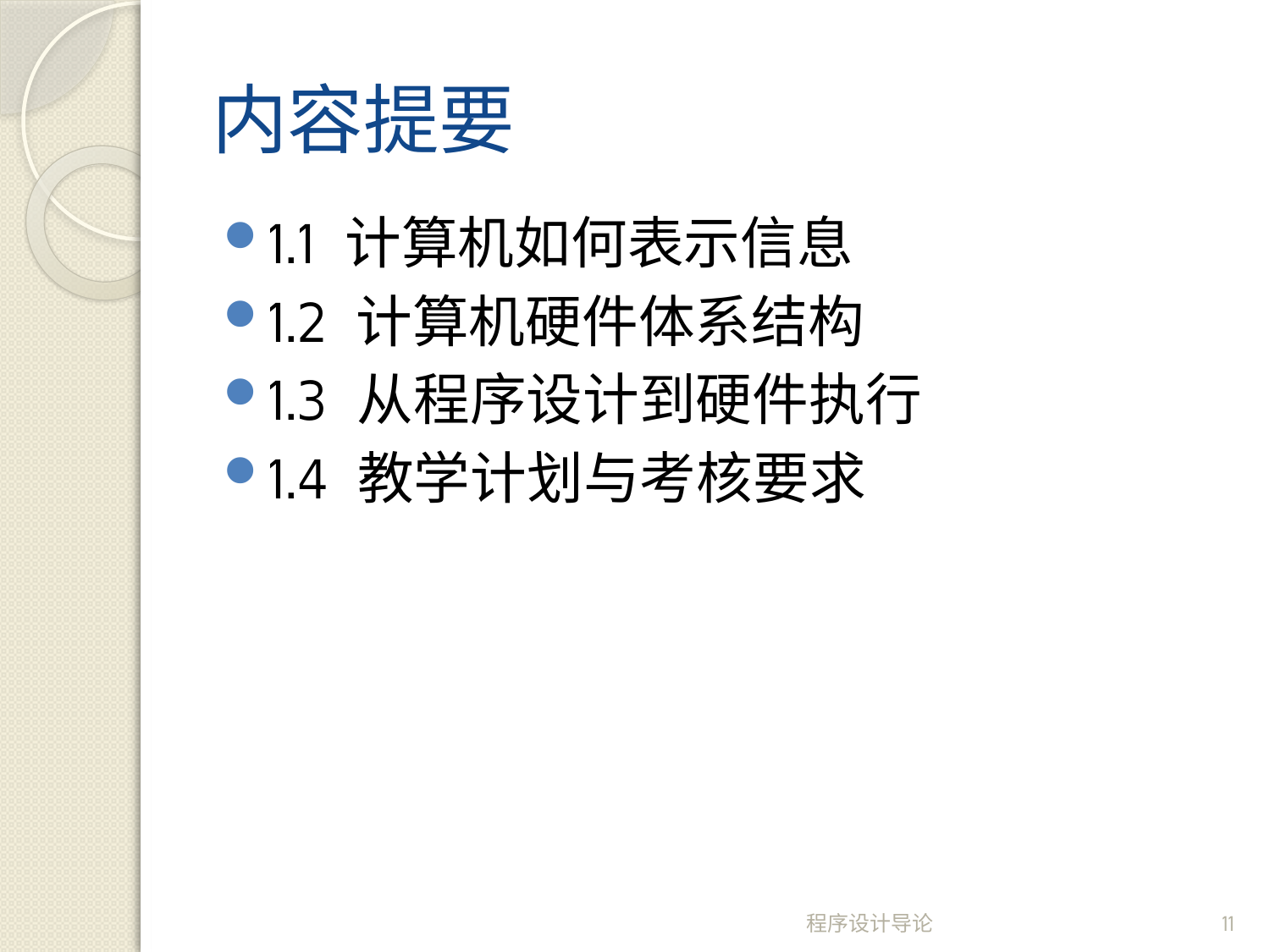

# 内容提要
1.1 计算机如何表示信息
1.2 计算机硬件体系结构
1.3 从程序设计到硬件执行
1.4 教学计划与考核要求
程序设计导论
11